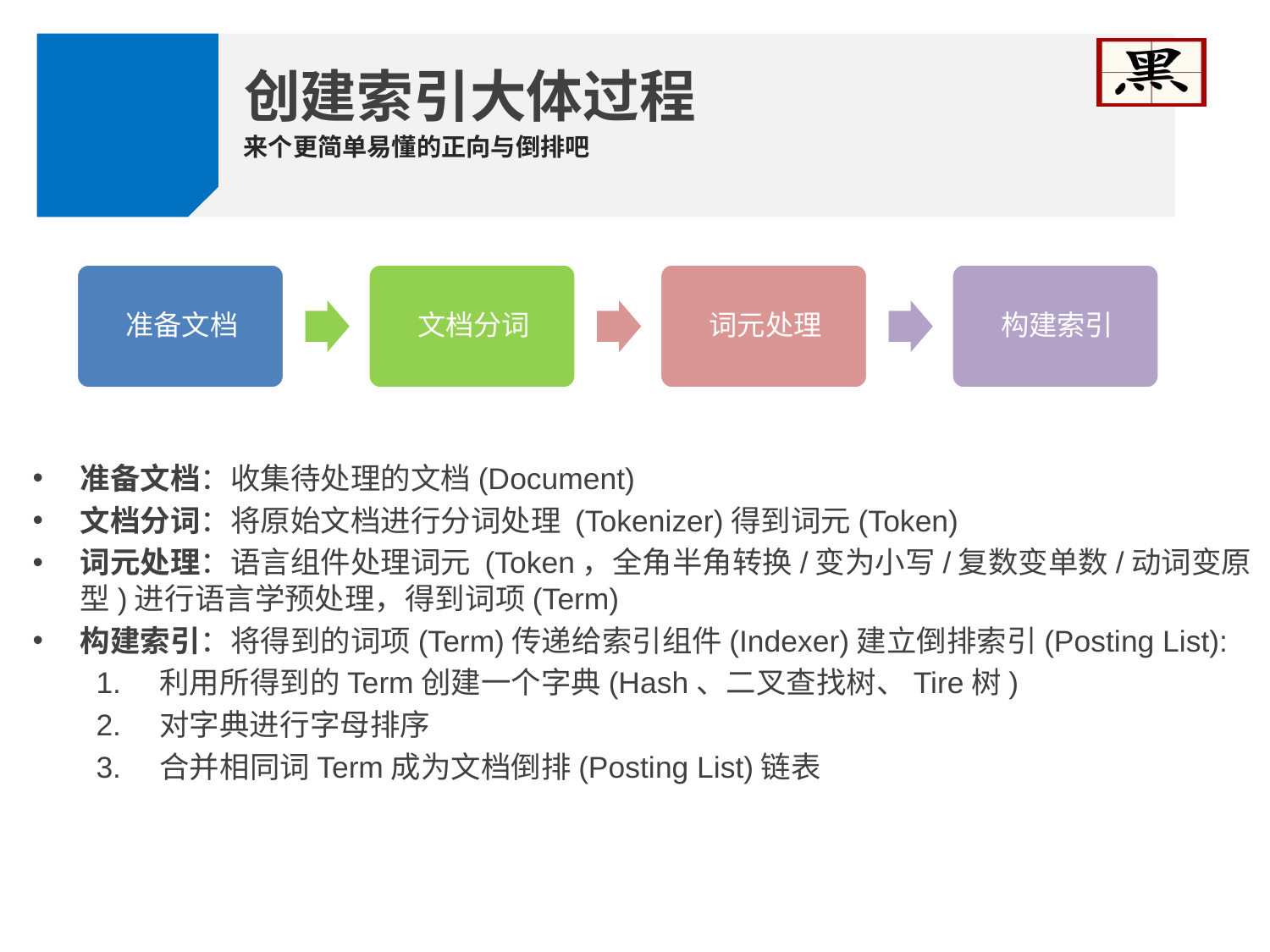

创建索引大体过程
来个更简单易懂的正向与倒排吧
准备文档

文档分词

词元处理

构建索引
准备文档：收集待处理的文档(Document)
文档分词：将原始文档进行分词处理 (Tokenizer)得到词元(Token)
词元处理：语言组件处理词元 (Token，全角半角转换/变为小写/复数变单数/动词变原型)进行语言学预处理，得到词项(Term)
构建索引：将得到的词项(Term)传递给索引组件(Indexer)建立倒排索引(Posting List):
利用所得到的Term创建一个字典(Hash、二叉查找树、Tire树)
对字典进行字母排序
合并相同词Term成为文档倒排(Posting List)链表